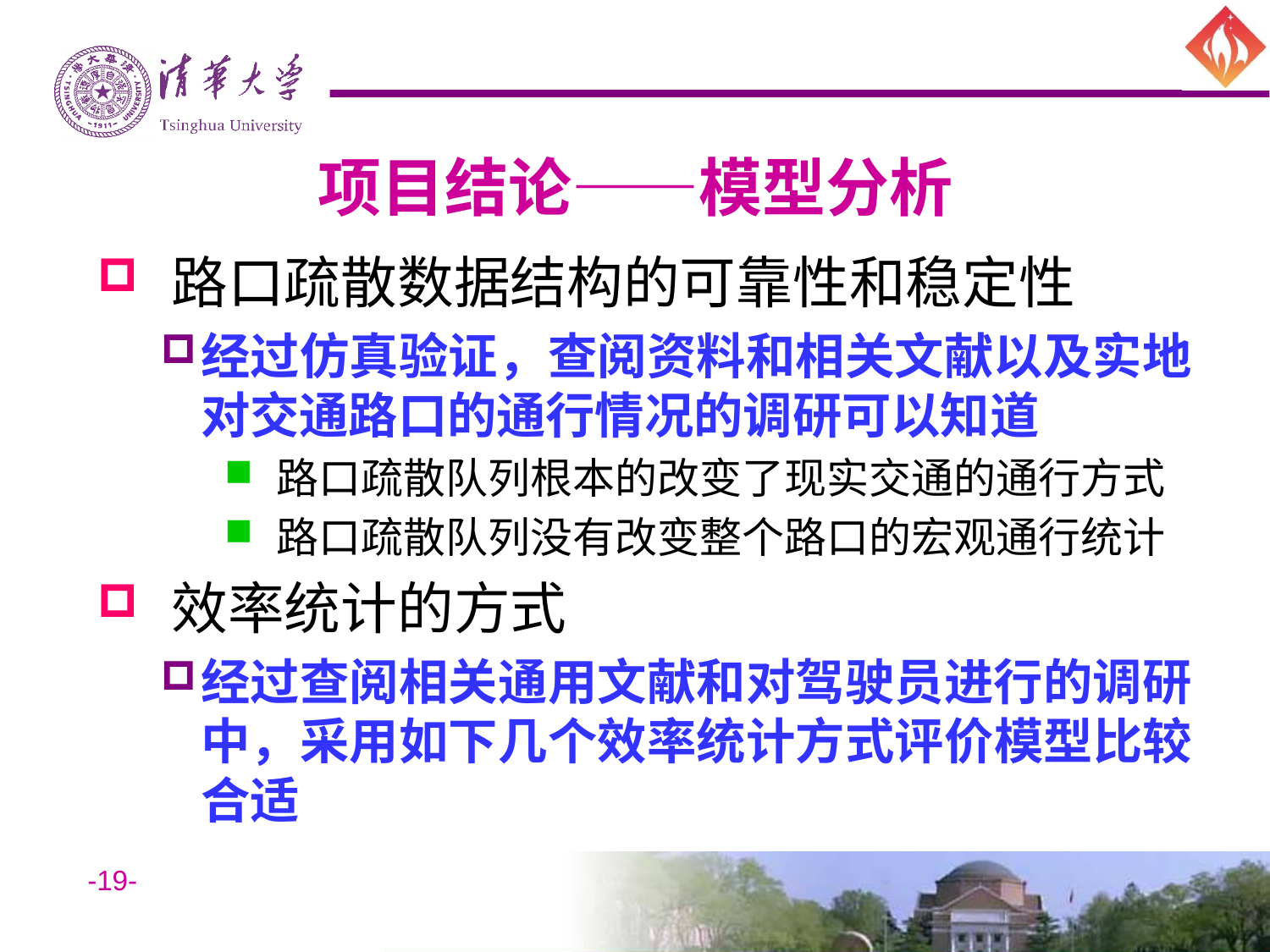

# 项目结论——模型分析
 路口疏散数据结构的可靠性和稳定性
经过仿真验证，查阅资料和相关文献以及实地对交通路口的通行情况的调研可以知道
 路口疏散队列根本的改变了现实交通的通行方式
 路口疏散队列没有改变整个路口的宏观通行统计
 效率统计的方式
经过查阅相关通用文献和对驾驶员进行的调研中，采用如下几个效率统计方式评价模型比较合适